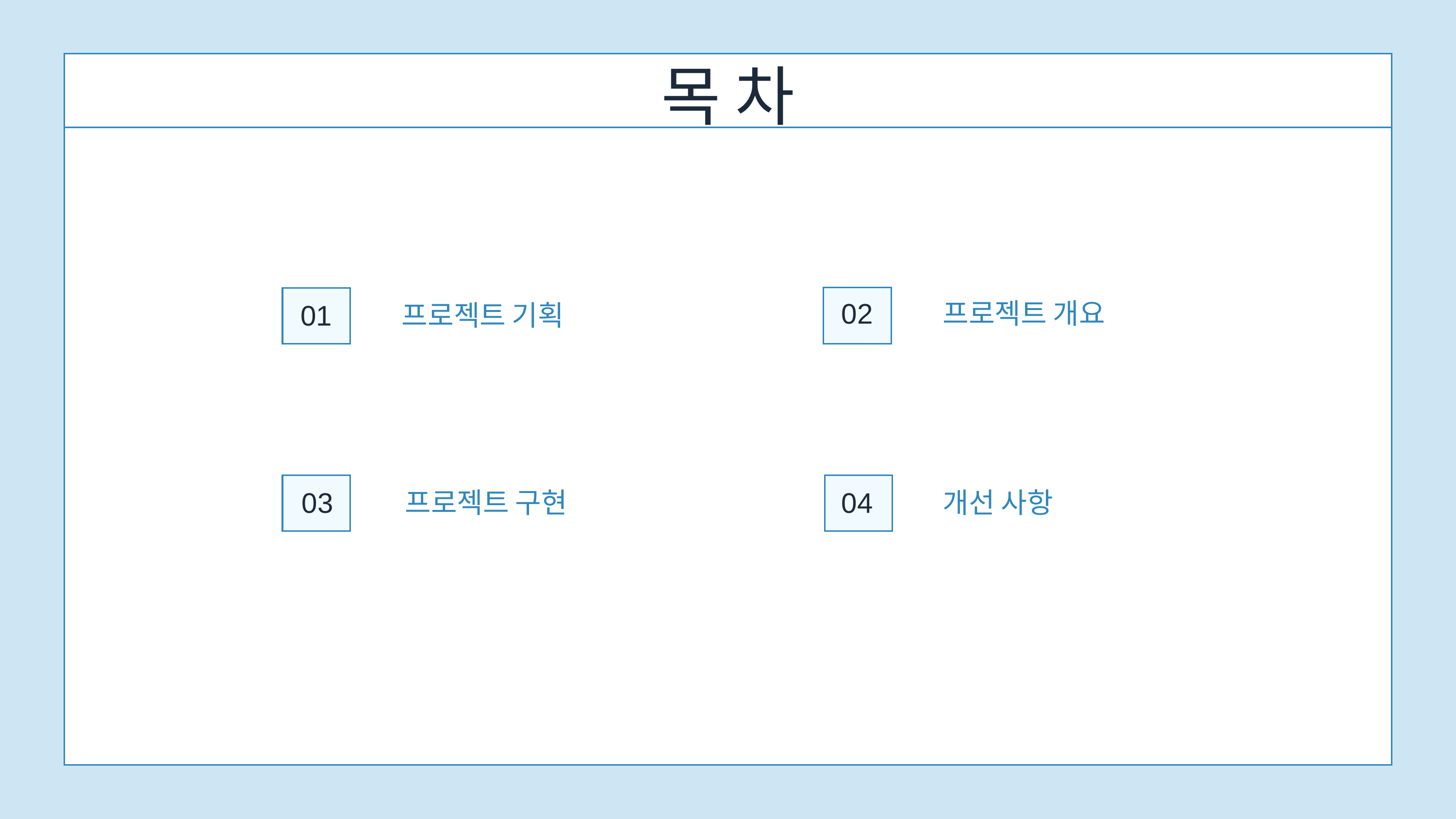

목 차

02
프로젝트 개요
01
프로젝트 기획

03
프로젝트 구현
04
개선 사항